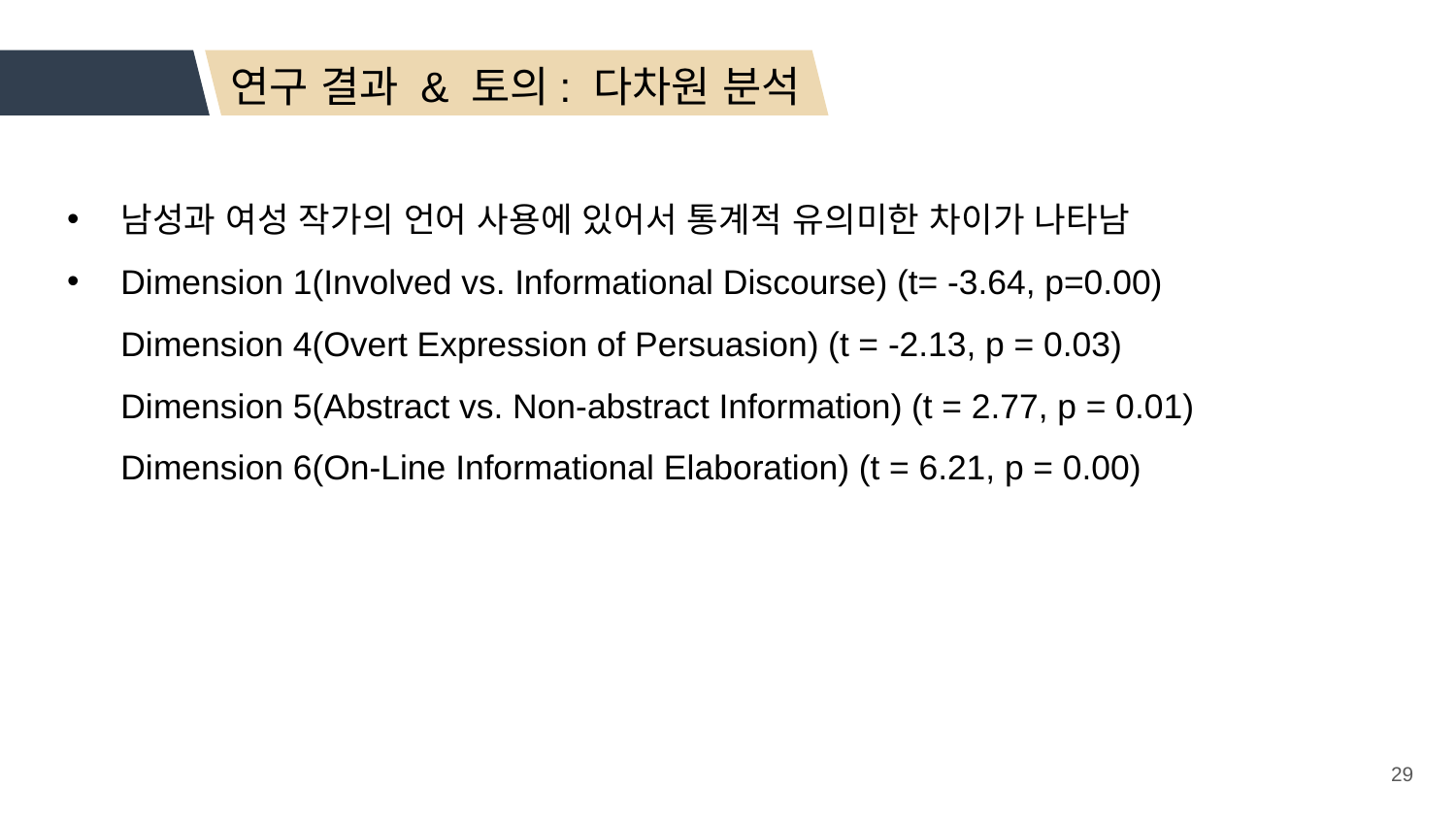

연구 결과 & 토의: 다차원 분석
남성과 여성 작가의 언어 사용에 있어서 통계적 유의미한 차이가 나타남
Dimension 1(Involved vs. Informational Discourse) (t= -3.64, p=0.00)
Dimension 4(Overt Expression of Persuasion) (t = -2.13, p = 0.03)
Dimension 5(Abstract vs. Non-abstract Information) (t = 2.77, p = 0.01)
Dimension 6(On-Line Informational Elaboration) (t = 6.21, p = 0.00)

29